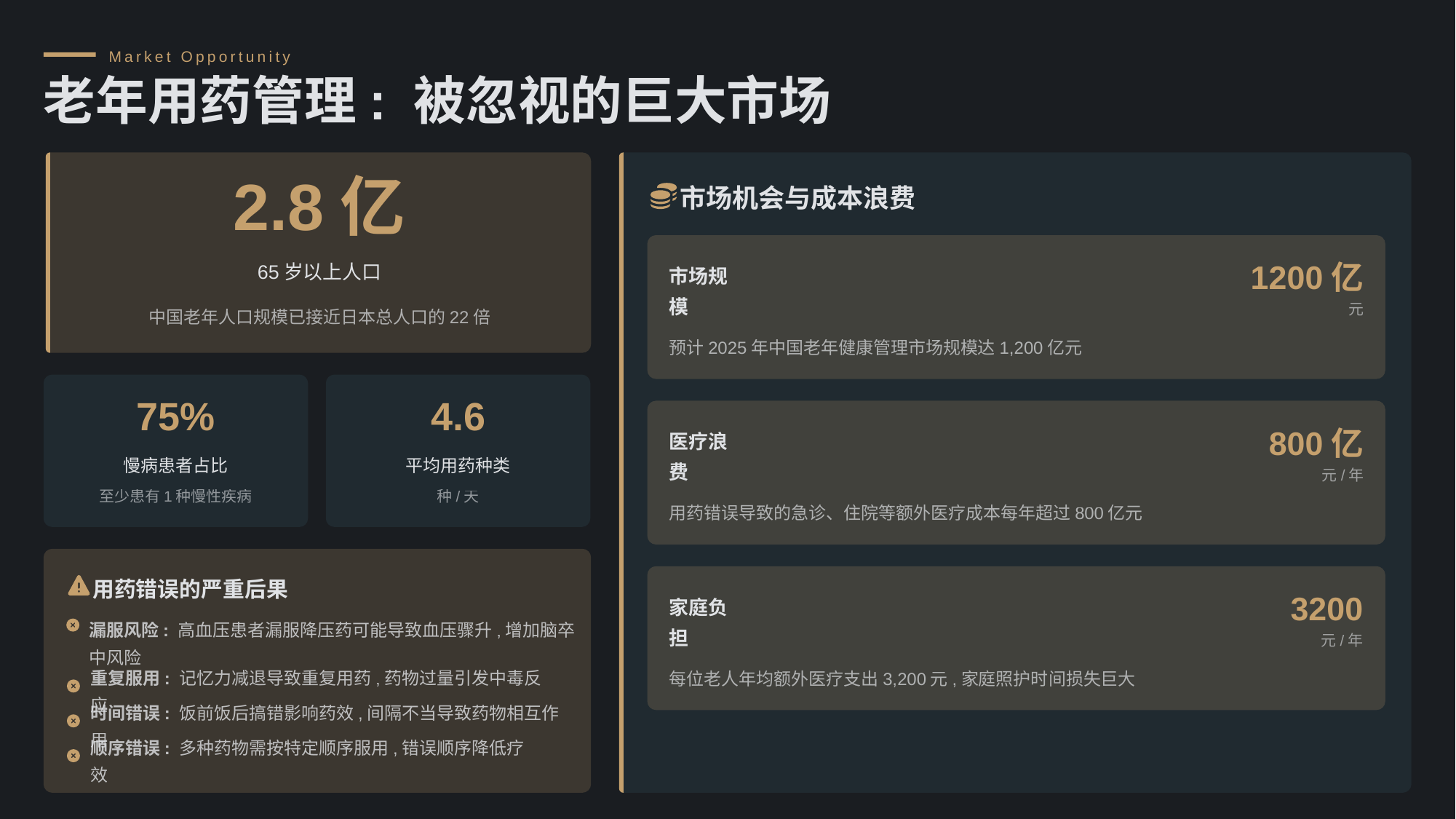

Market Opportunity

老年用药管理: 被忽视的巨大市场

2.8亿
市场机会与成本浪费

65岁以上人口
1200亿
市场规模
元
中国老年人口规模已接近日本总人口的22倍
预计2025年中国老年健康管理市场规模达1,200亿元

75%
4.6

800亿
医疗浪费
慢病患者占比
平均用药种类
元/年
至少患有1种慢性疾病
种/天
用药错误导致的急诊、住院等额外医疗成本每年超过800亿元

用药错误的严重后果

3200
家庭负担
漏服风险: 高血压患者漏服降压药可能导致血压骤升,增加脑卒中风险

元/年
每位老人年均额外医疗支出3,200元,家庭照护时间损失巨大
重复服用: 记忆力减退导致重复用药,药物过量引发中毒反应

时间错误: 饭前饭后搞错影响药效,间隔不当导致药物相互作用

顺序错误: 多种药物需按特定顺序服用,错误顺序降低疗效